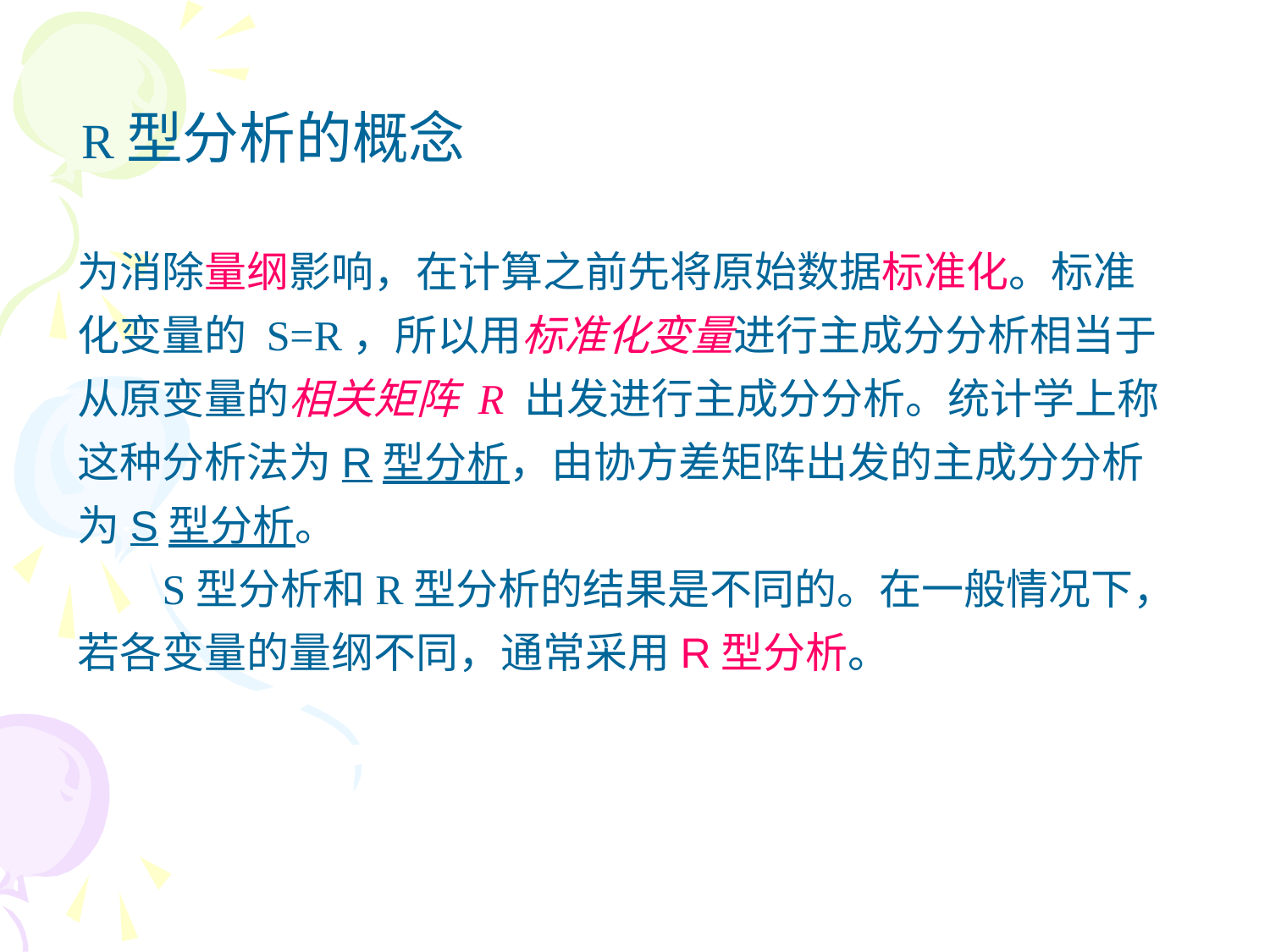

R型分析的概念
为消除量纲影响，在计算之前先将原始数据标准化。标准化变量的 S=R，所以用标准化变量进行主成分分析相当于从原变量的相关矩阵 R 出发进行主成分分析。统计学上称这种分析法为R型分析，由协方差矩阵出发的主成分分析为S型分析。
        S型分析和R型分析的结果是不同的。在一般情况下，若各变量的量纲不同，通常采用R型分析。